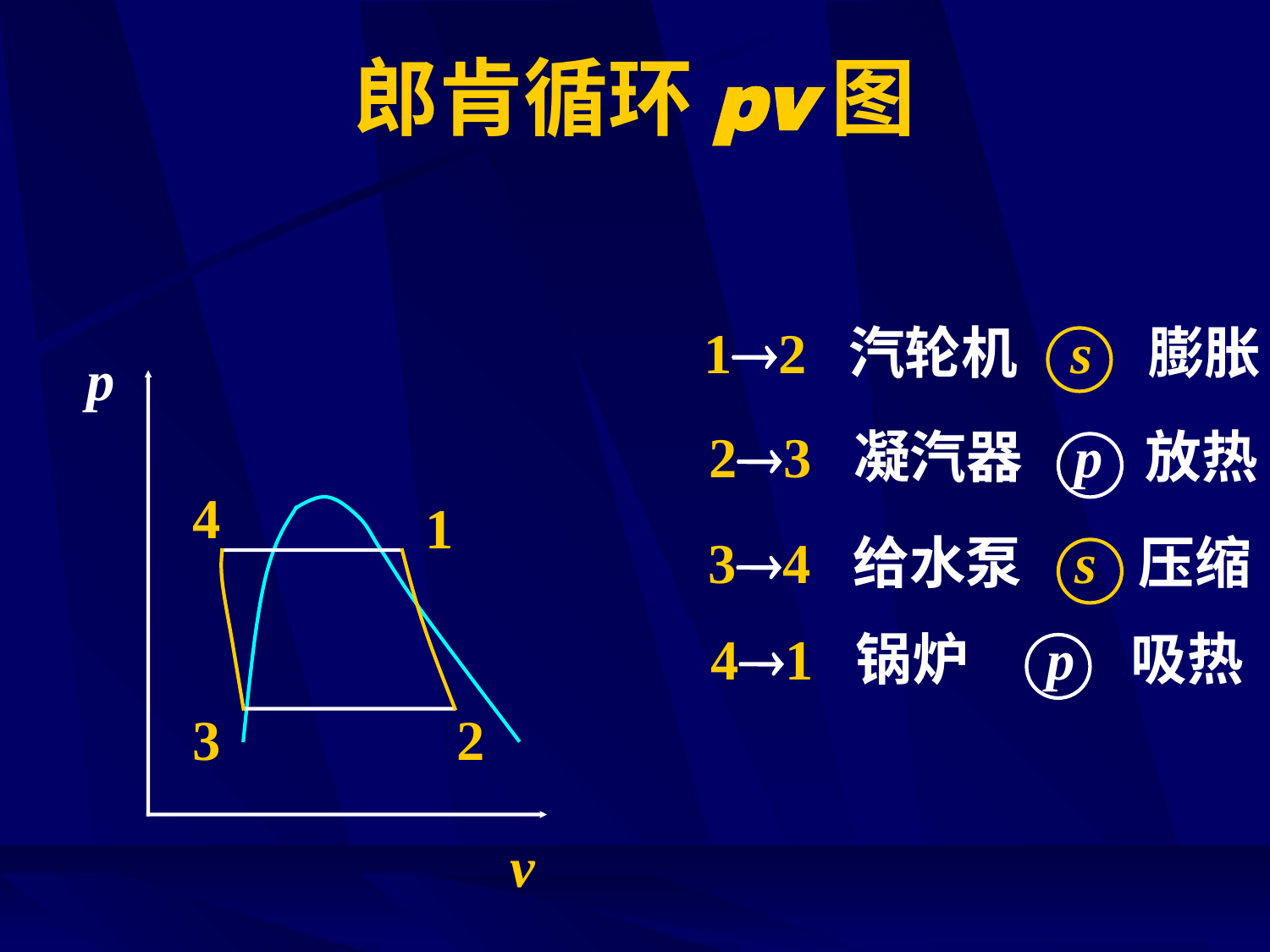

# 郎肯循环pv图
1→2  汽轮机   s   膨胀

p

2→3  凝汽器   p  放热

4
1

3→4  给水泵   s  压缩

4→1  锅炉     p   吸热

3
2

v